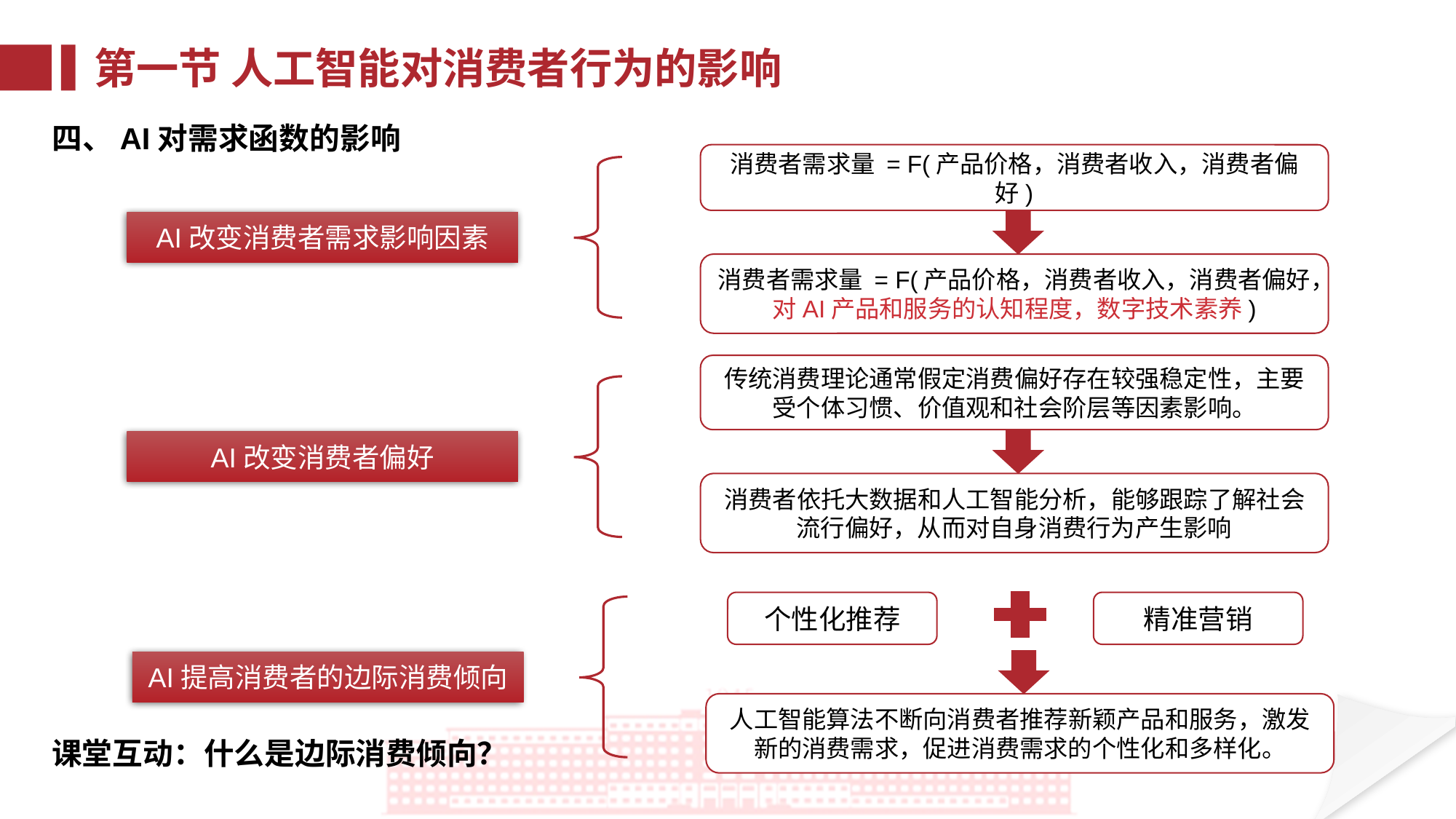

第一节 人工智能对消费者行为的影响
四、AI对需求函数的影响
消费者需求量 = F(产品价格，消费者收入，消费者偏好)

AI改变消费者需求影响因素

消费者需求量 = F(产品价格，消费者收入，消费者偏好，对AI产品和服务的认知程度，数字技术素养)
传统消费理论通常假定消费偏好存在较强稳定性，主要受个体习惯、价值观和社会阶层等因素影响。

AI改变消费者偏好

消费者依托大数据和人工智能分析，能够跟踪了解社会流行偏好，从而对自身消费行为产生影响
个性化推荐

精准营销

AI提高消费者的边际消费倾向

人工智能算法不断向消费者推荐新颖产品和服务，激发新的消费需求，促进消费需求的个性化和多样化。
课堂互动：什么是边际消费倾向？